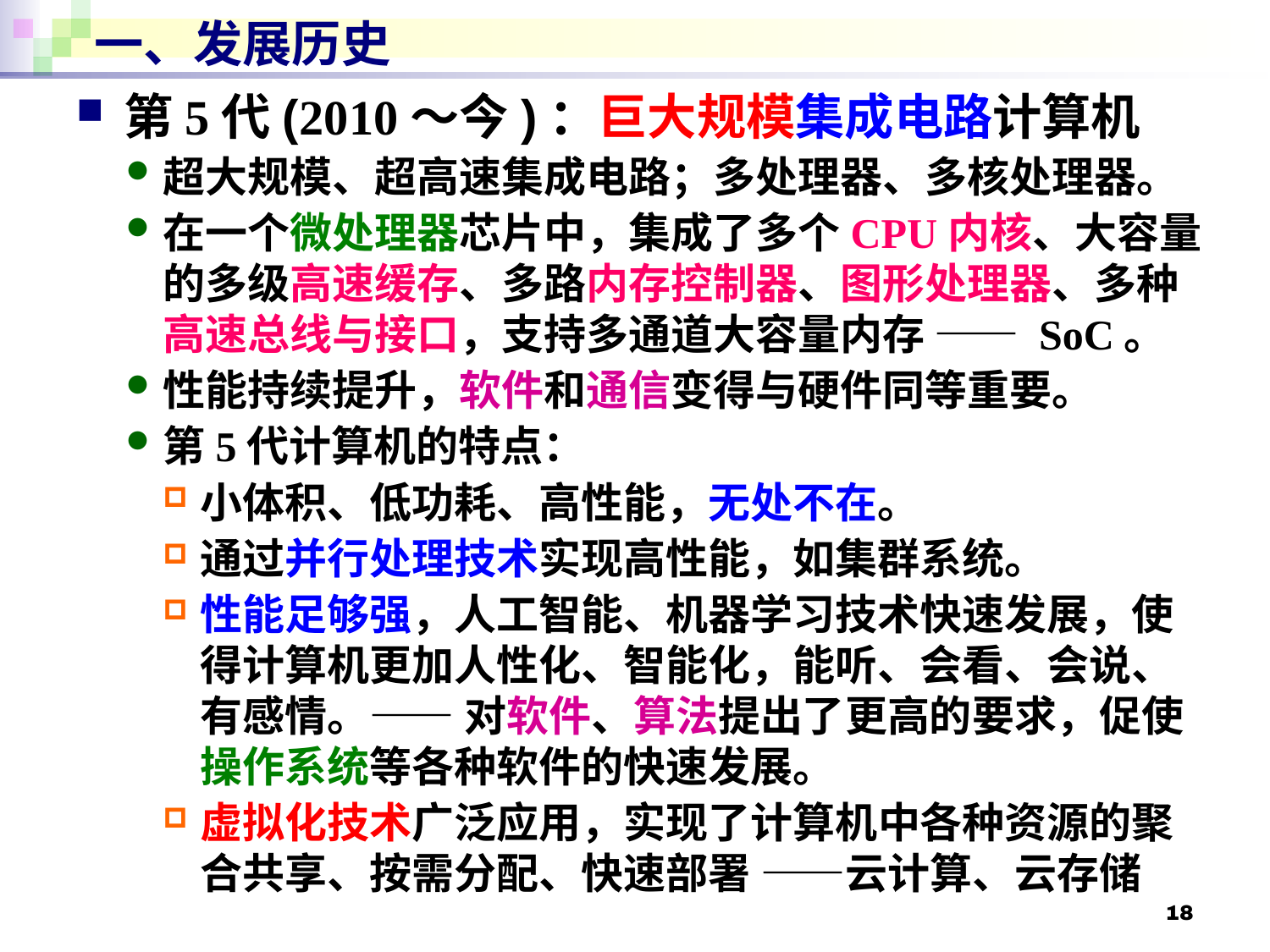

# 一、发展历史
第5代(2010～今)：巨大规模集成电路计算机
超大规模、超高速集成电路；多处理器、多核处理器。
在一个微处理器芯片中，集成了多个CPU内核、大容量的多级高速缓存、多路内存控制器、图形处理器、多种高速总线与接口，支持多通道大容量内存 —— SoC。
性能持续提升，软件和通信变得与硬件同等重要。
第5代计算机的特点：
小体积、低功耗、高性能，无处不在。
通过并行处理技术实现高性能，如集群系统。
性能足够强，人工智能、机器学习技术快速发展，使得计算机更加人性化、智能化，能听、会看、会说、有感情。—— 对软件、算法提出了更高的要求，促使操作系统等各种软件的快速发展。
虚拟化技术广泛应用，实现了计算机中各种资源的聚合共享、按需分配、快速部署 ——云计算、云存储
18